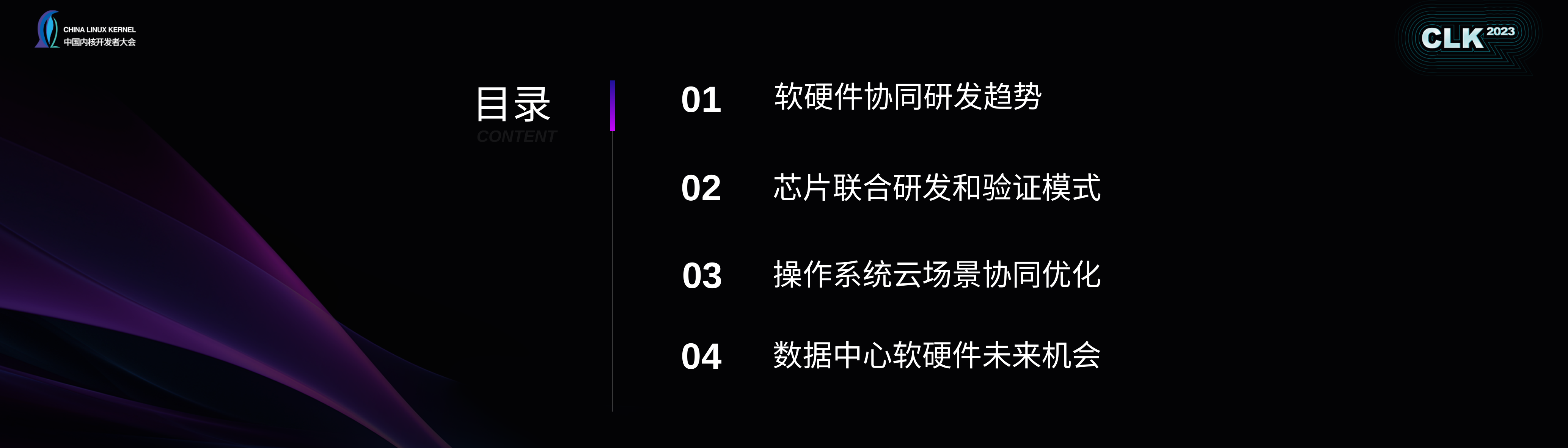

01
软硬件协同研发趋势
目录

CONTENT
02
芯片联合研发和验证模式
03
操作系统云场景协同优化
04
数据中心软硬件未来机会